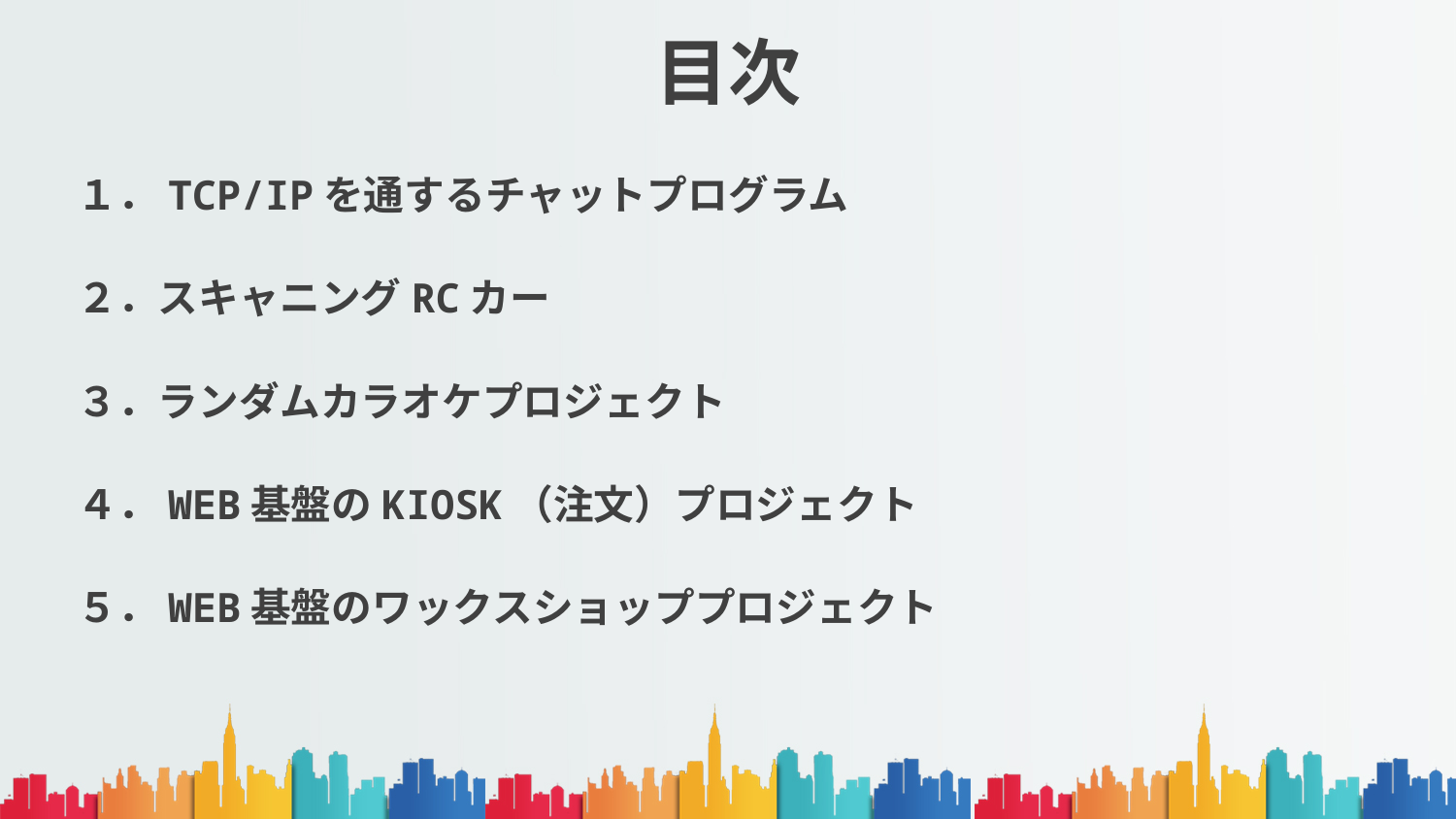

# 目次
１．TCP/IPを通するチャットプログラム
２．スキャニングRCカー
３．ランダムカラオケプロジェクト
４．WEB基盤のKIOSK（注文）プロジェクト
５．WEB基盤のワックスショッププロジェクト